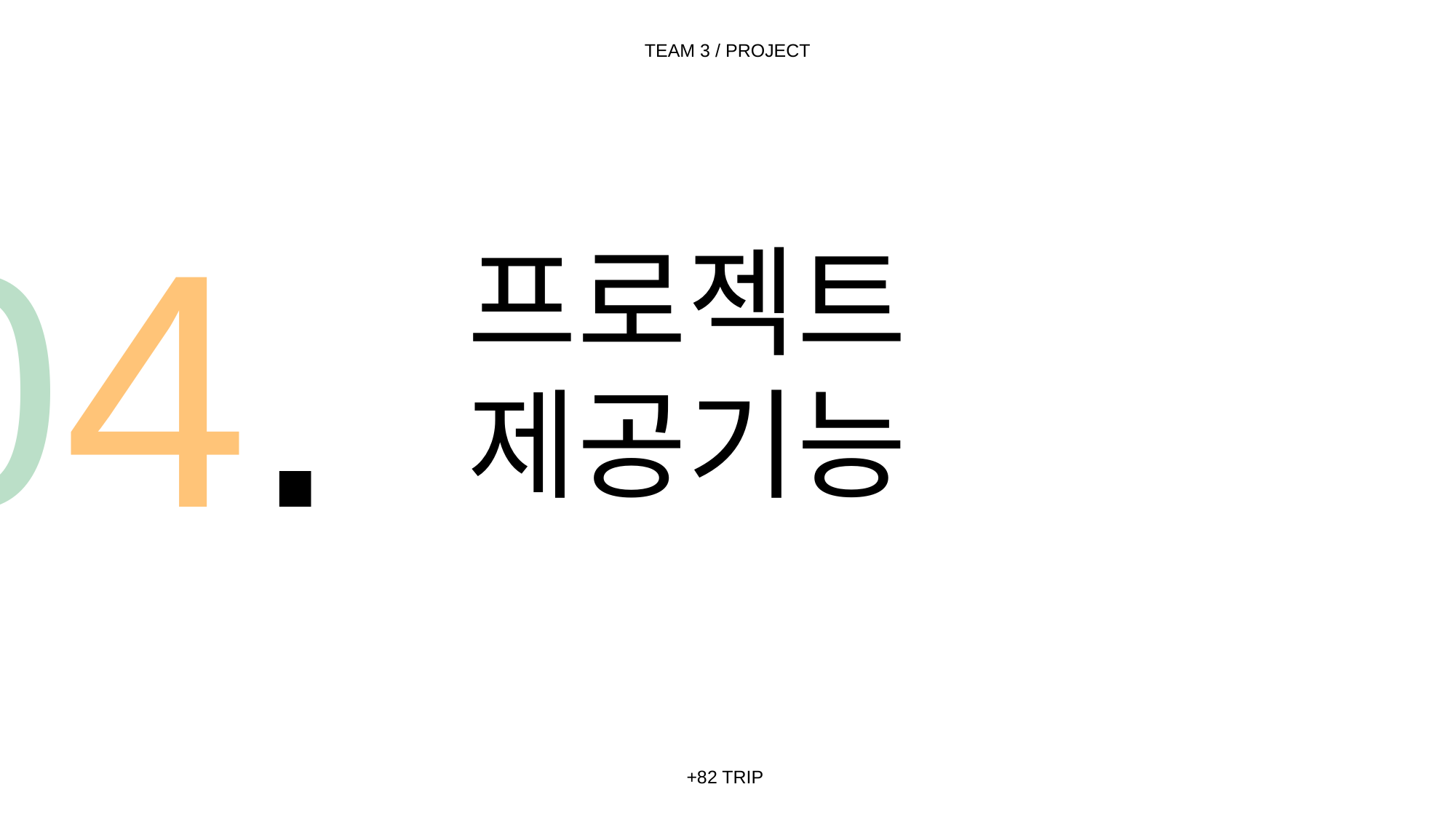

TEAM 3 / PROJECT
04.
프로젝트
제공기능
+82 TRIP